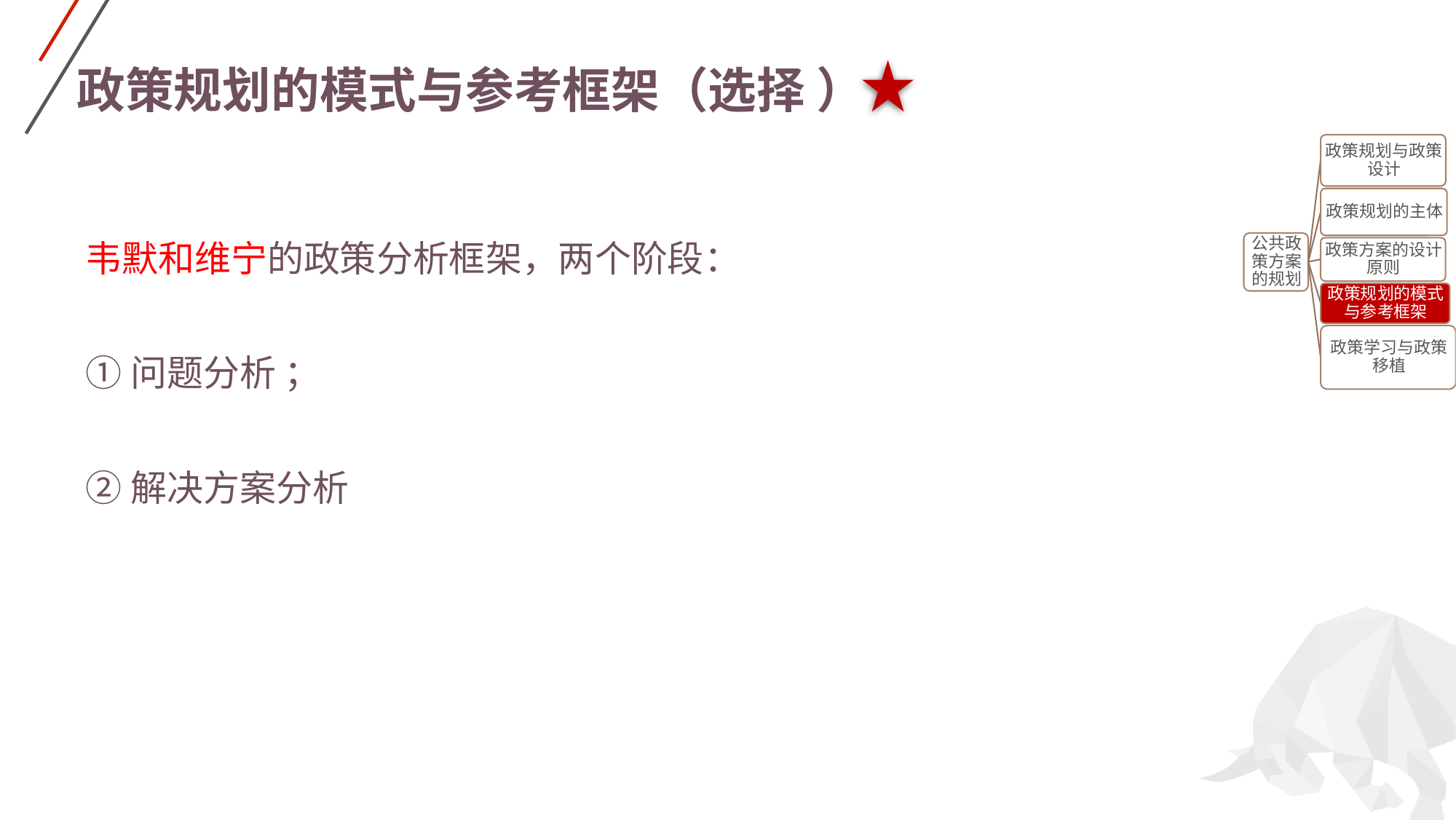

# 政策规划的模式与参考框架（选择 ）

公共政策方案的规划

政策规划与政策设计

政策规划的主体

政策方案的设计原则

政策规划的模式与参考框架

政策学习与政策移植
韦默和维宁的政策分析框架，两个阶段：
①问题分析 ；
②解决方案分析